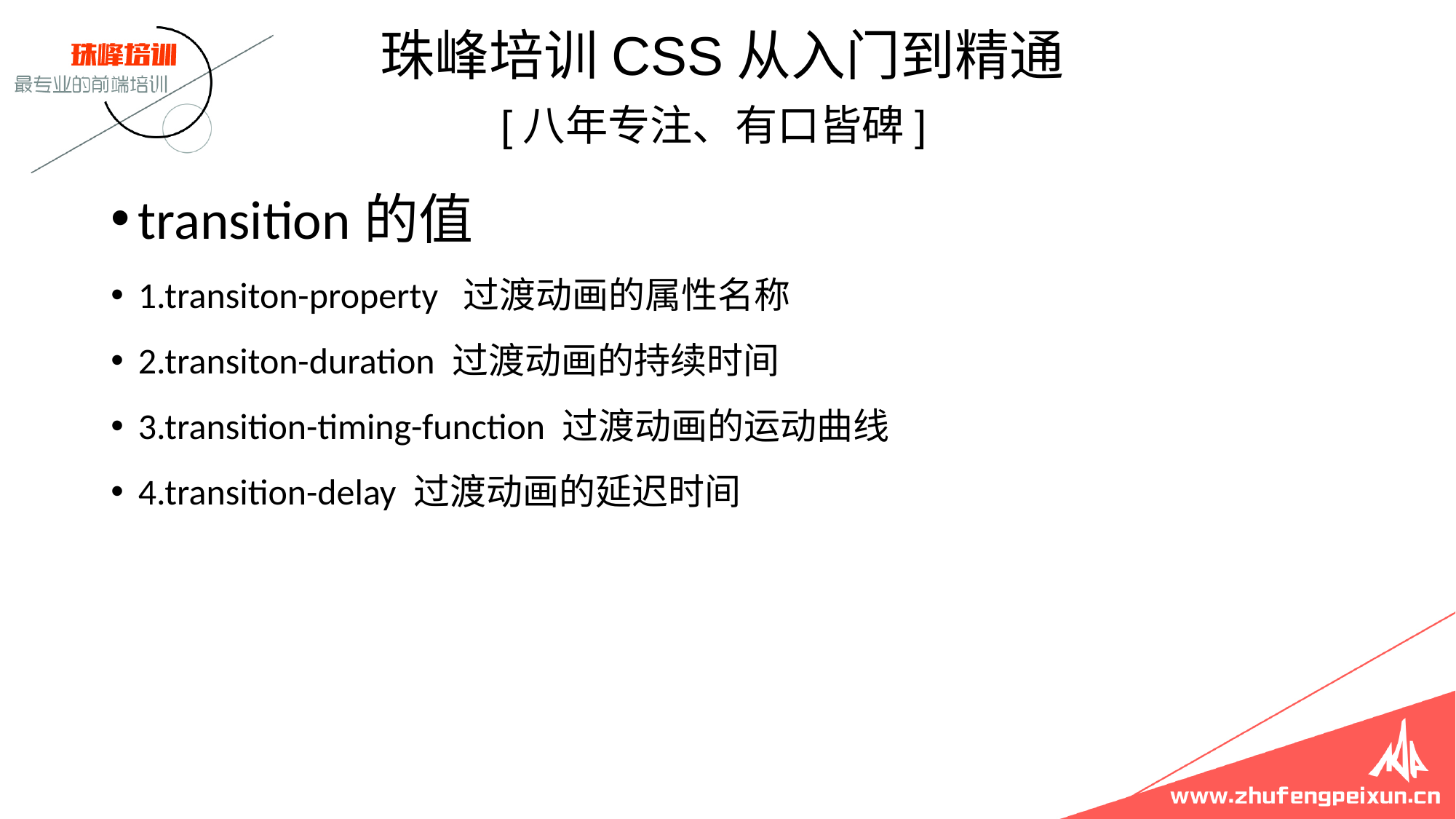

珠峰培训CSS从入门到精通
        [八年专注、有口皆碑]
transition的值
1.transiton-property  过渡动画的属性名称
2.transiton-duration 过渡动画的持续时间
3.transition-timing-function 过渡动画的运动曲线
4.transition-delay 过渡动画的延迟时间